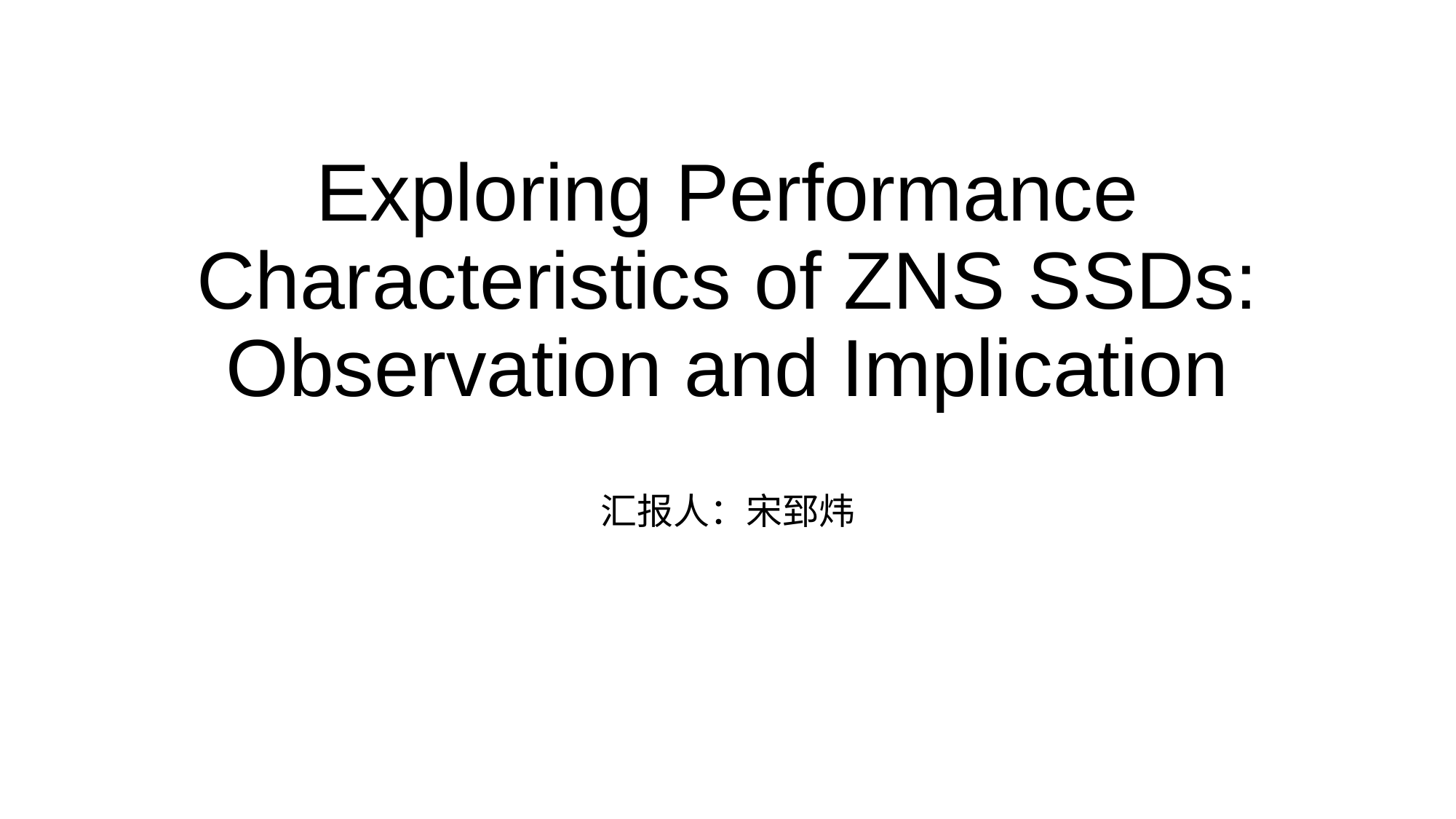

# Exploring Performance Characteristics of ZNS SSDs: Observation and Implication
汇报人：宋郅炜